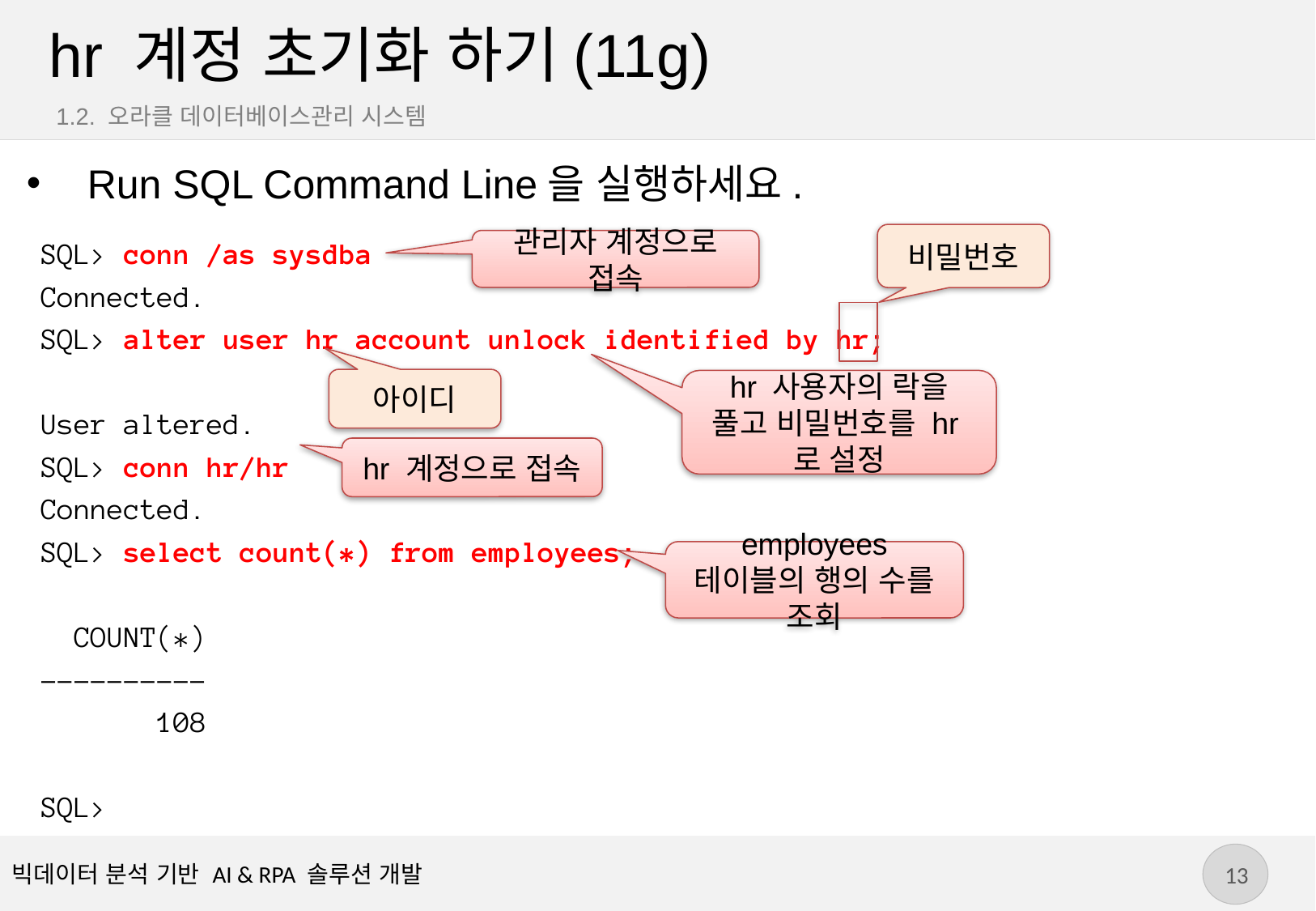

# hr 계정 초기화 하기(11g)
1.2. 오라클 데이터베이스관리 시스템
Run SQL Command Line을 실행하세요.
비밀번호
관리자 계정으로 접속
SQL> conn /as sysdba
Connected.
SQL> alter user hr account unlock identified by hr;

User altered.
SQL> conn hr/hr
Connected.
SQL> select count(*) from employees;

  COUNT(*)
----------
       108

SQL>

아이디
hr 사용자의 락을 풀고 비밀번호를 hr로 설정
hr 계정으로 접속
employees 테이블의 행의 수를 조회